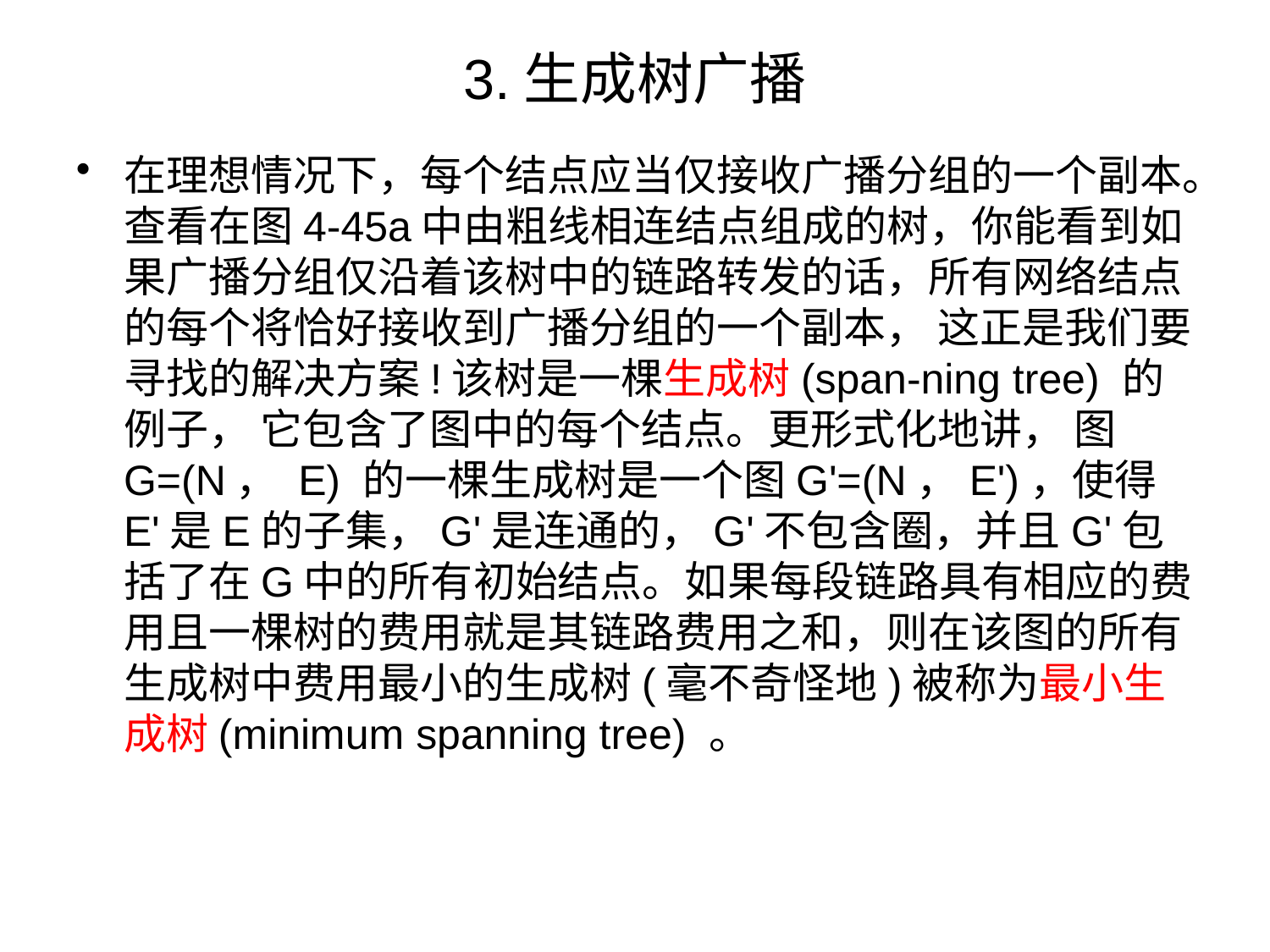

# 3.生成树广播
在理想情况下，每个结点应当仅接收广播分组的一个副本。查看在图4-45a中由粗线相连结点组成的树，你能看到如果广播分组仅沿着该树中的链路转发的话，所有网络结点的每个将恰好接收到广播分组的一个副本， 这正是我们要寻找的解决方案!该树是一棵生成树(span-ning tree) 的例子， 它包含了图中的每个结点。更形式化地讲， 图G=(N， E) 的一棵生成树是一个图G'=(N，E')，使得E'是E的子集，G'是连通的，G'不包含圈，并且G'包括了在G中的所有初始结点。如果每段链路具有相应的费用且一棵树的费用就是其链路费用之和，则在该图的所有生成树中费用最小的生成树(毫不奇怪地)被称为最小生成树(minimum spanning tree) 。